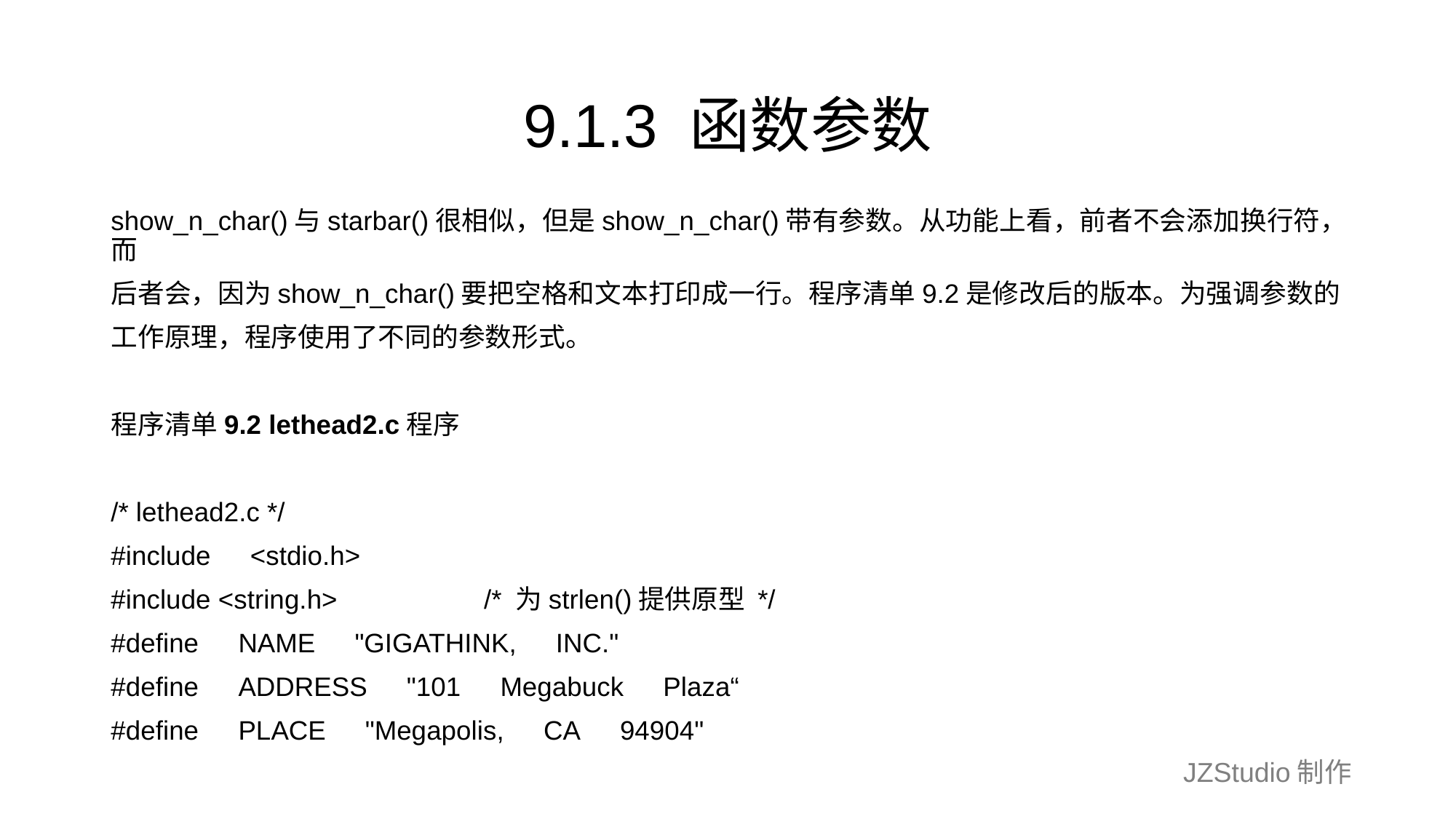

# 9.1.3 函数参数
show_n_char()与starbar()很相似，但是show_n_char()带有参数。从功能上看，前者不会添加换行符，而
后者会，因为show_n_char()要把空格和文本打印成一行。程序清单9.2是修改后的版本。为强调参数的
工作原理，程序使用了不同的参数形式。

程序清单9.2 lethead2.c程序

/* lethead2.c */
#include　<stdio.h>
#include <string.h>　　　　　/* 为strlen()提供原型 */
#define　NAME　"GIGATHINK,　INC."
#define　ADDRESS　"101　Megabuck　Plaza“
#define　PLACE　"Megapolis,　CA　94904"